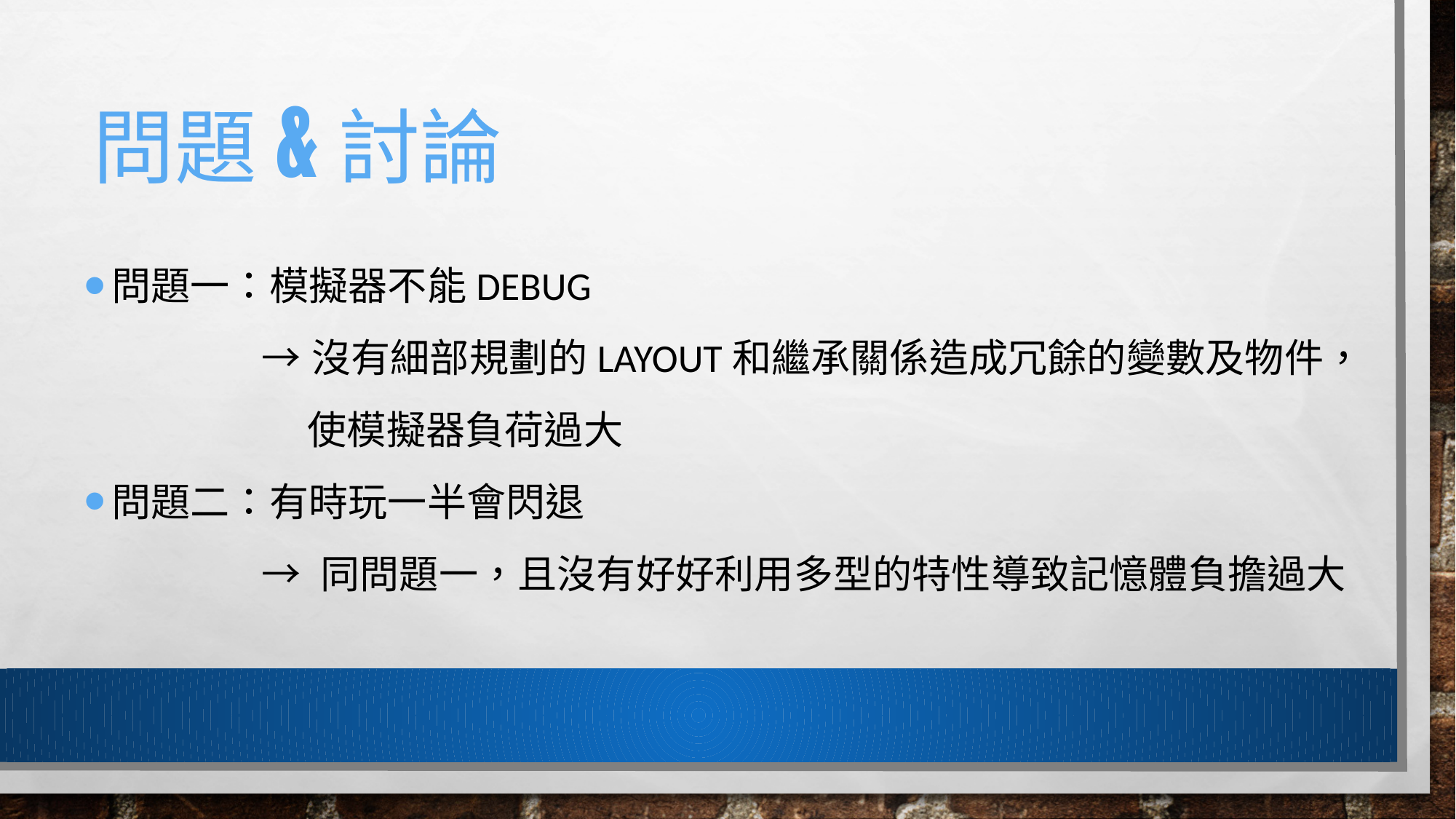

# 問題&討論
問題一：模擬器不能DEBUG
                    →沒有細部規劃的LAYOUT和繼承關係造成冗餘的變數及物件，
                        使模擬器負荷過大
問題二：有時玩一半會閃退
                    → 同問題一，且沒有好好利用多型的特性導致記憶體負擔過大